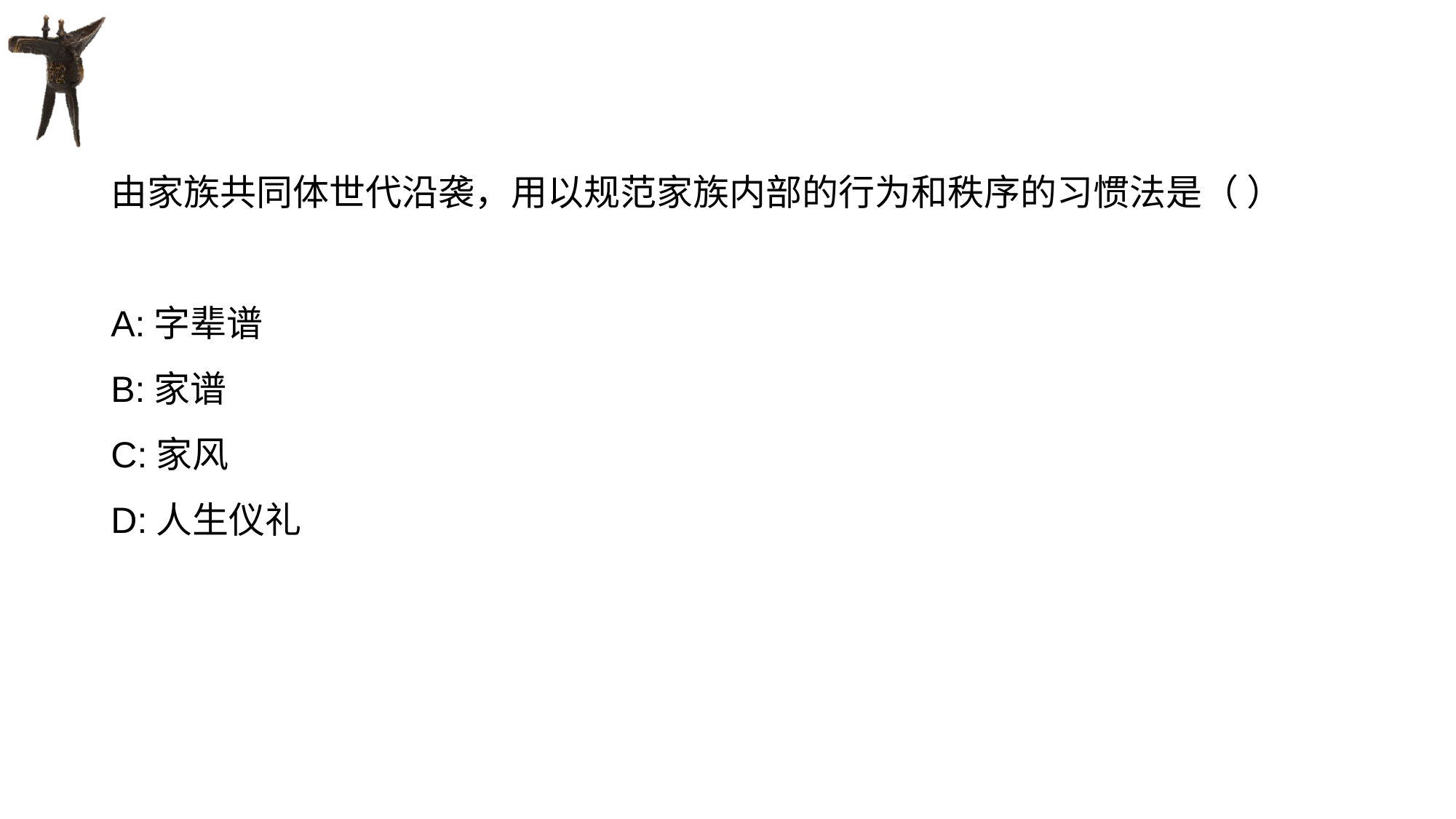

#
由家族共同体世代沿袭，用以规范家族内部的行为和秩序的习惯法是（ ）

A:字辈谱
B:家谱
C:家风
D:人生仪礼

113